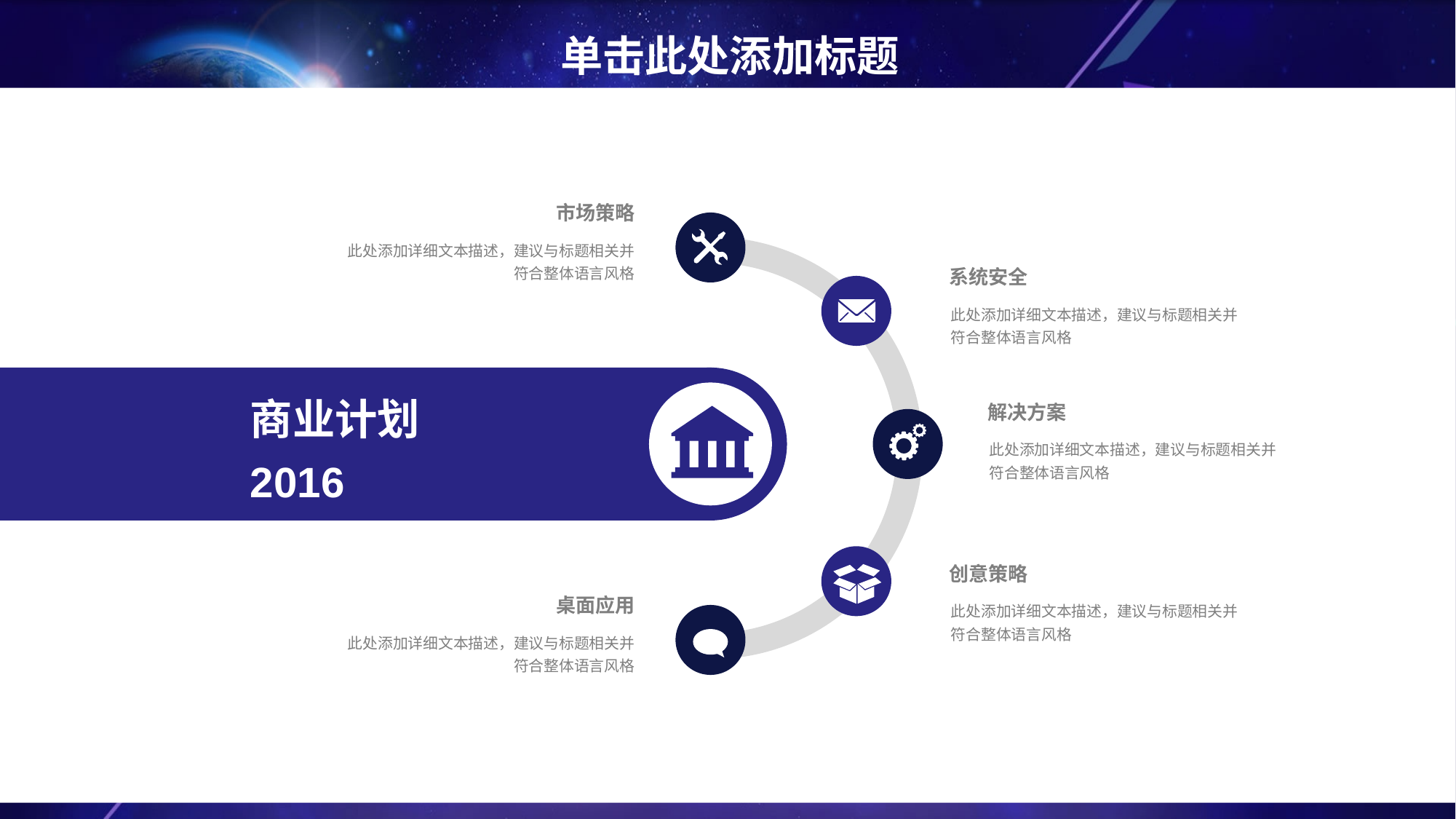

# 单击此处添加标题
市场策略

此处添加详细文本描述，建议与标题相关并符合整体语言风格
系统安全

此处添加详细文本描述，建议与标题相关并符合整体语言风格

商业计划
2016
解决方案

此处添加详细文本描述，建议与标题相关并符合整体语言风格

创意策略
桌面应用
此处添加详细文本描述，建议与标题相关并符合整体语言风格

此处添加详细文本描述，建议与标题相关并符合整体语言风格